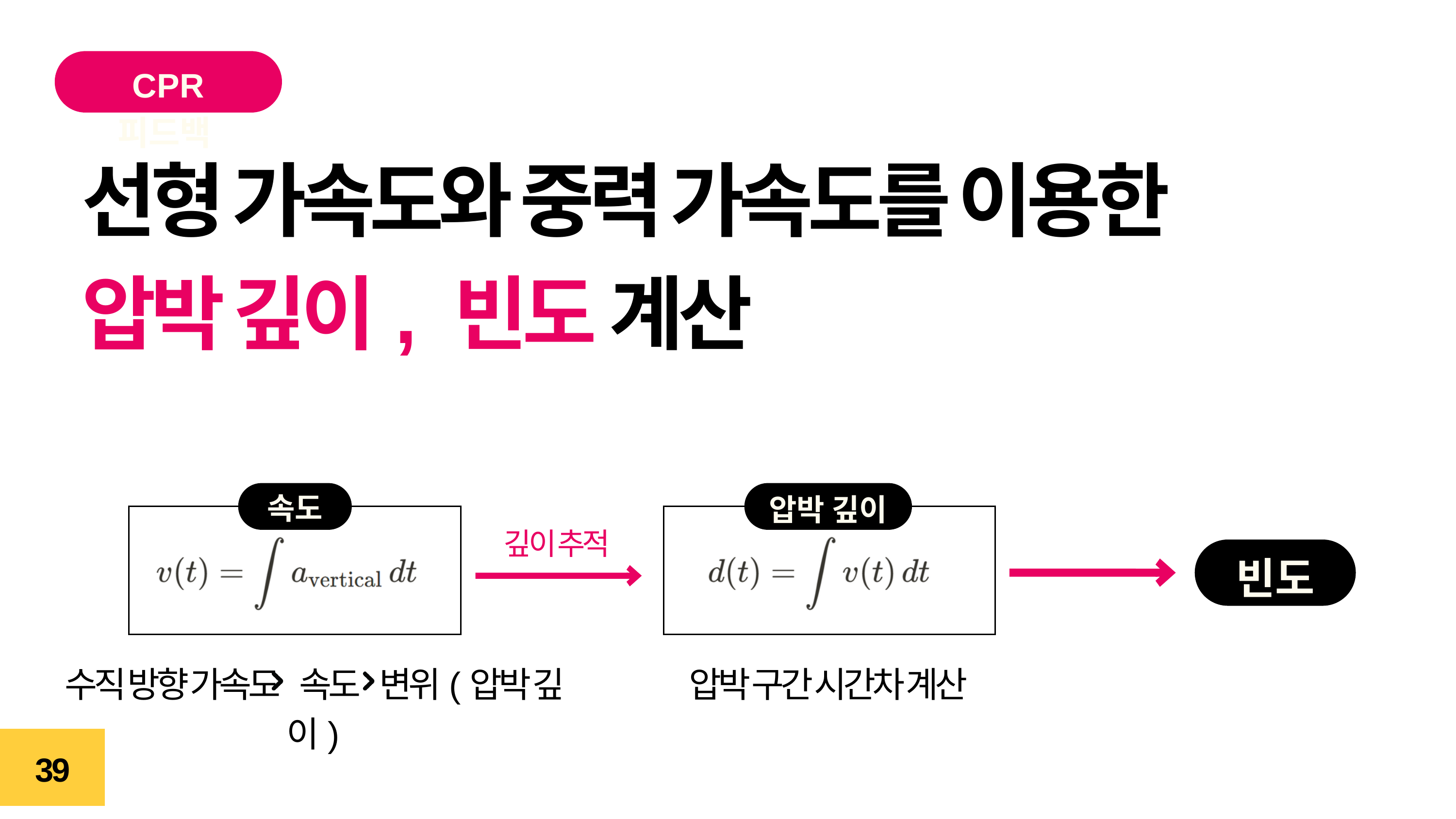

CPR 피드백
선형 가속도와 중력 가속도를 이용한
압박 깊이, 빈도 계산

속도

압박 깊이

압박 구간 시간차 계산

깊이 추적

빈도

수직 방향 가속도     속도     변위(압박 깊이)

39